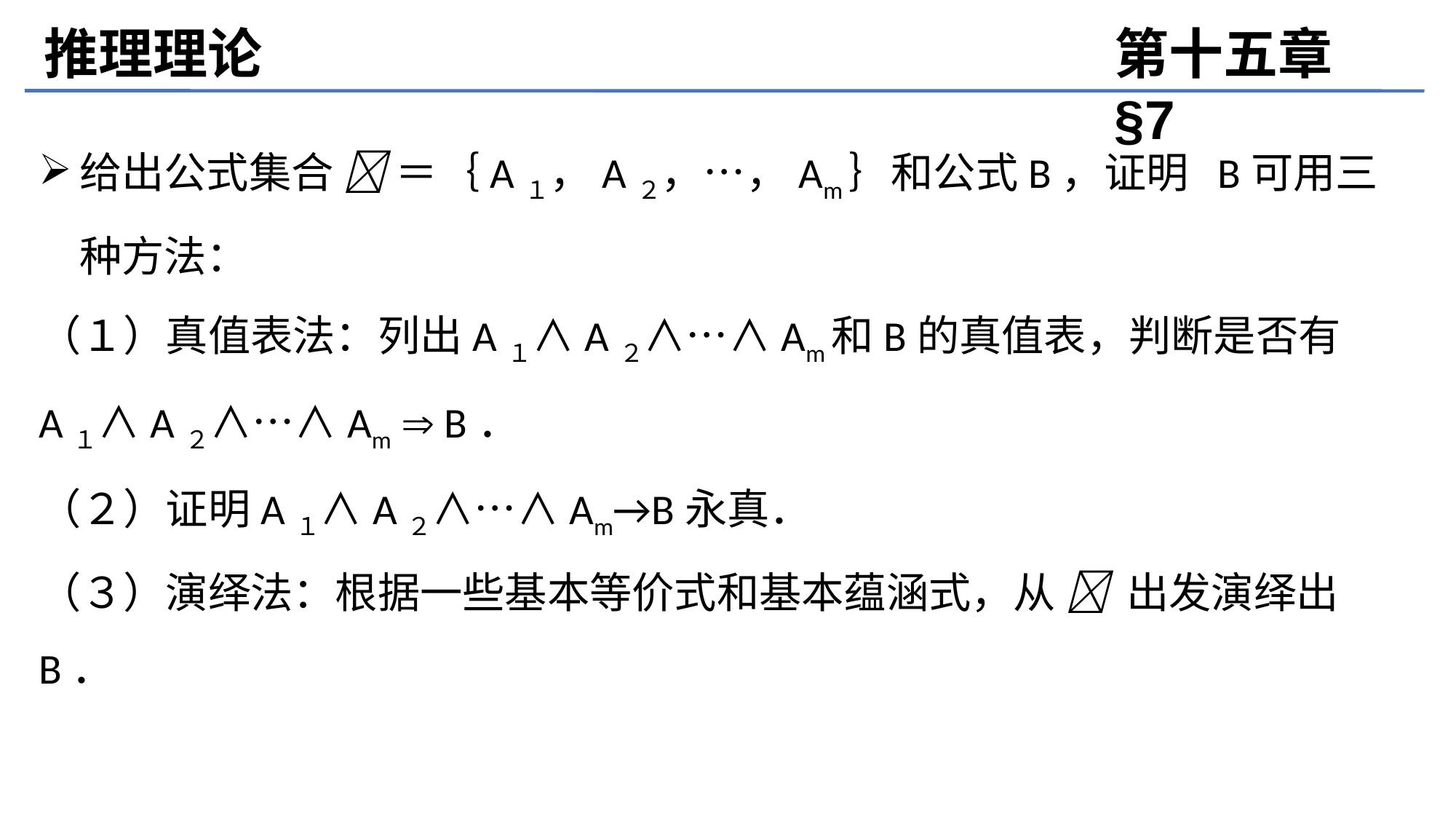

推理理论
第十五章 §7
给出公式集合 Γ ＝｛A１，A２，…，Am｝和公式B，证明  B可用三种方法：
（１）真值表法：列出A１∧A２∧…∧Am和B的真值表，判断是否有
A１∧A２∧…∧Am ⇒ B．
（２）证明A１∧A２∧…∧Am→B永真．
（３）演绎法：根据一些基本等价式和基本蕴涵式，从 Γ  出发演绎出B．